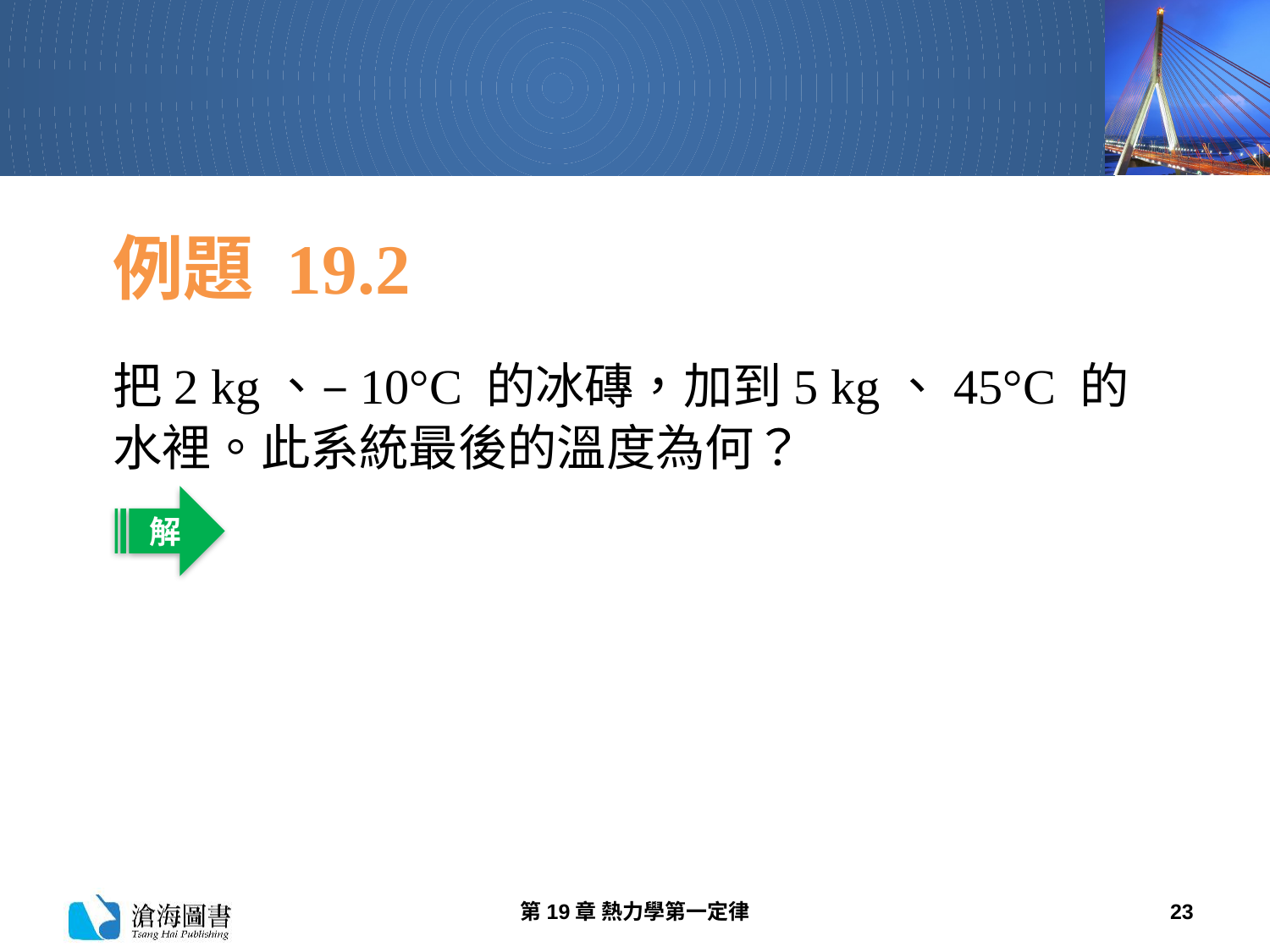

# 例題 19.2
把2 kg、–10°C 的冰磚，加到5 kg、45°C 的水裡。此系統最後的溫度為何？
解
第19章 熱力學第一定律
23